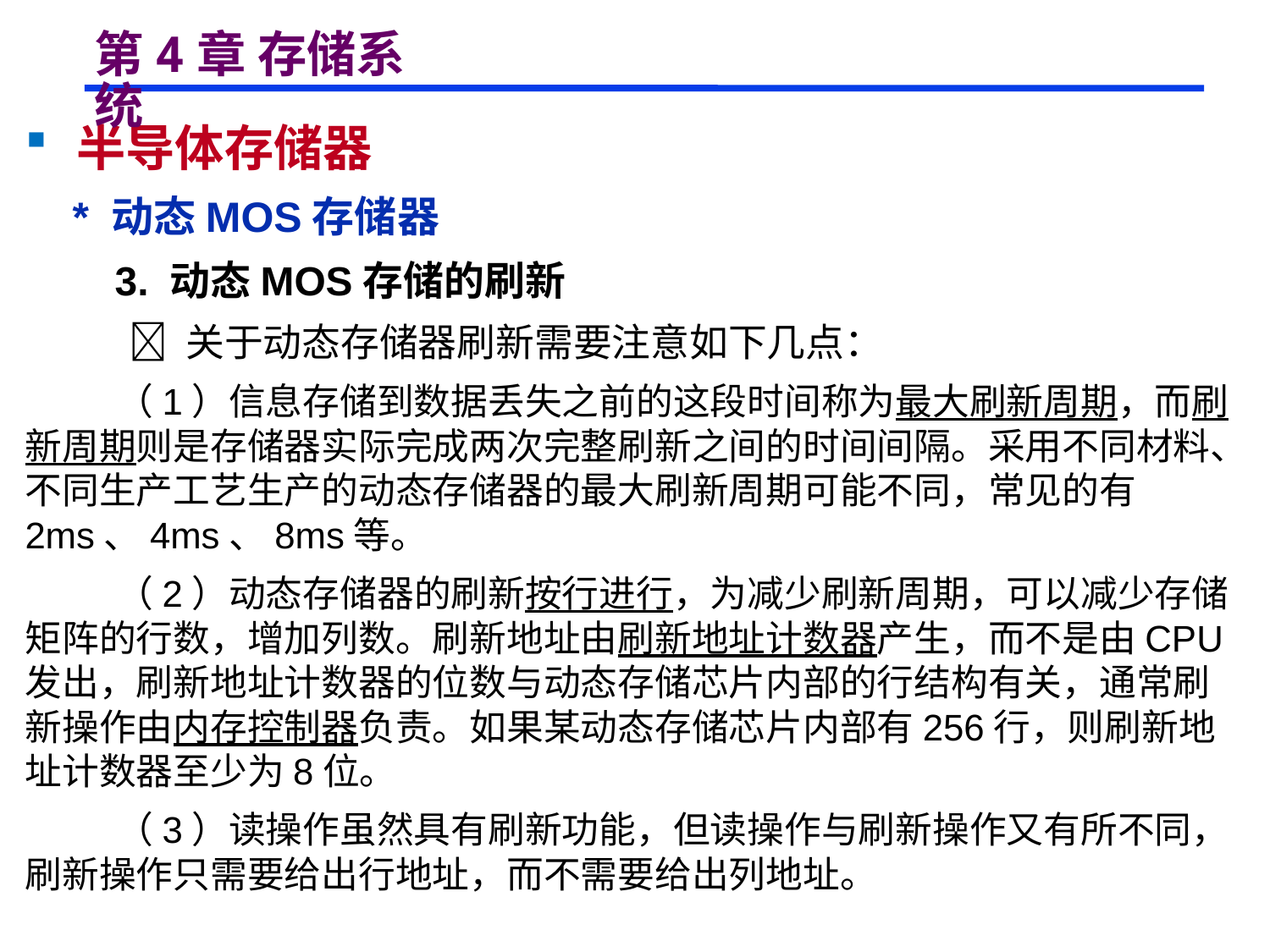

# 第4章 存储系统
 半导体存储器
    * 动态MOS存储器
        3. 动态MOS存储的刷新
            • 关于动态存储器刷新需要注意如下几点：
          （1）信息存储到数据丢失之前的这段时间称为最大刷新周期，而刷新周期则是存储器实际完成两次完整刷新之间的时间间隔。采用不同材料、不同生产工艺生产的动态存储器的最大刷新周期可能不同，常见的有2ms、4ms、8ms等。
          （2）动态存储器的刷新按行进行，为减少刷新周期，可以减少存储矩阵的行数，增加列数。刷新地址由刷新地址计数器产生，而不是由CPU发出，刷新地址计数器的位数与动态存储芯片内部的行结构有关，通常刷新操作由内存控制器负责。如果某动态存储芯片内部有256行，则刷新地址计数器至少为8位。
          （3）读操作虽然具有刷新功能，但读操作与刷新操作又有所不同，刷新操作只需要给出行地址，而不需要给出列地址。